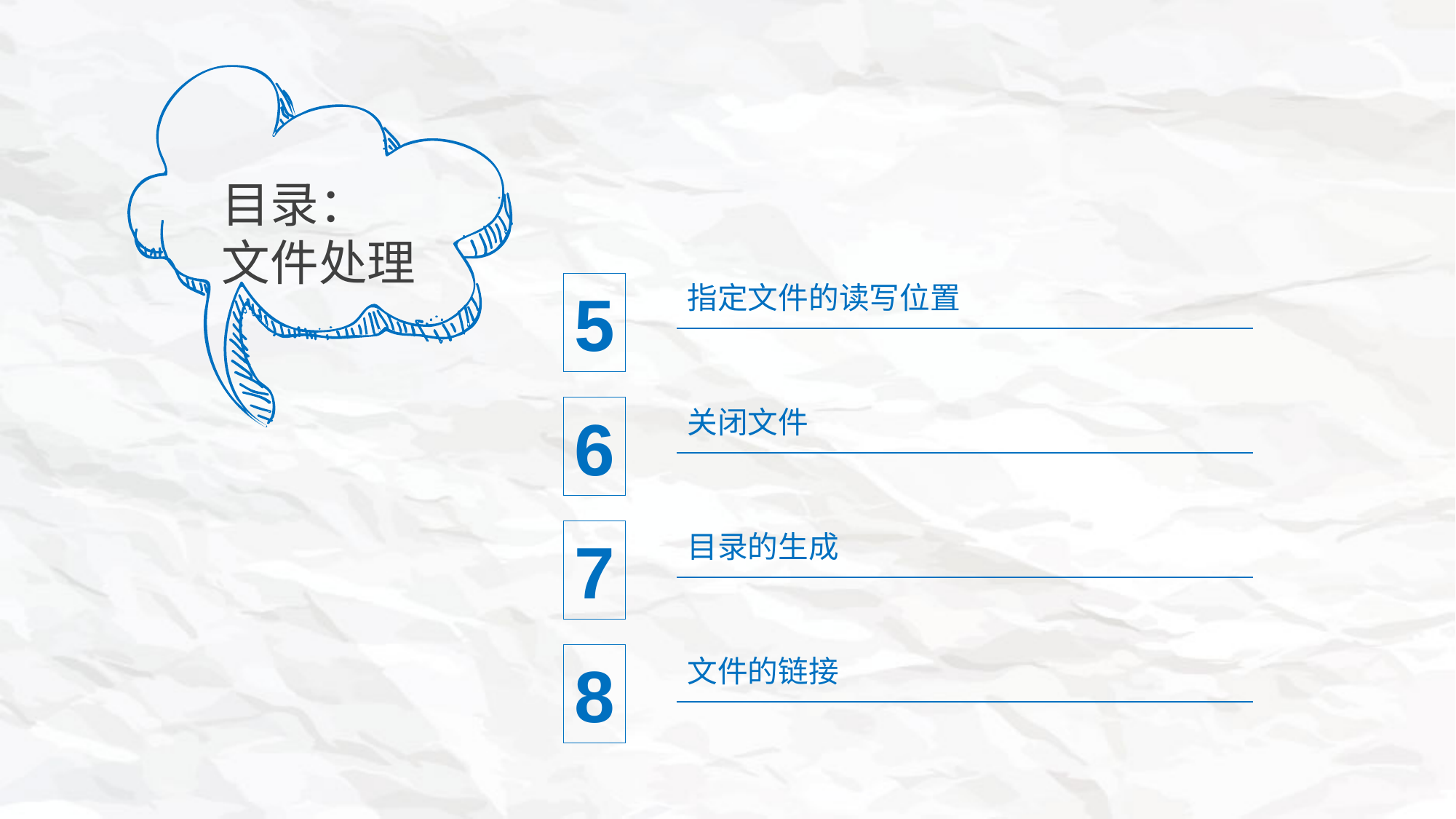

目录：
文件处理
指定文件的读写位置
5
6
关闭文件
7
目录的生成
8
文件的链接